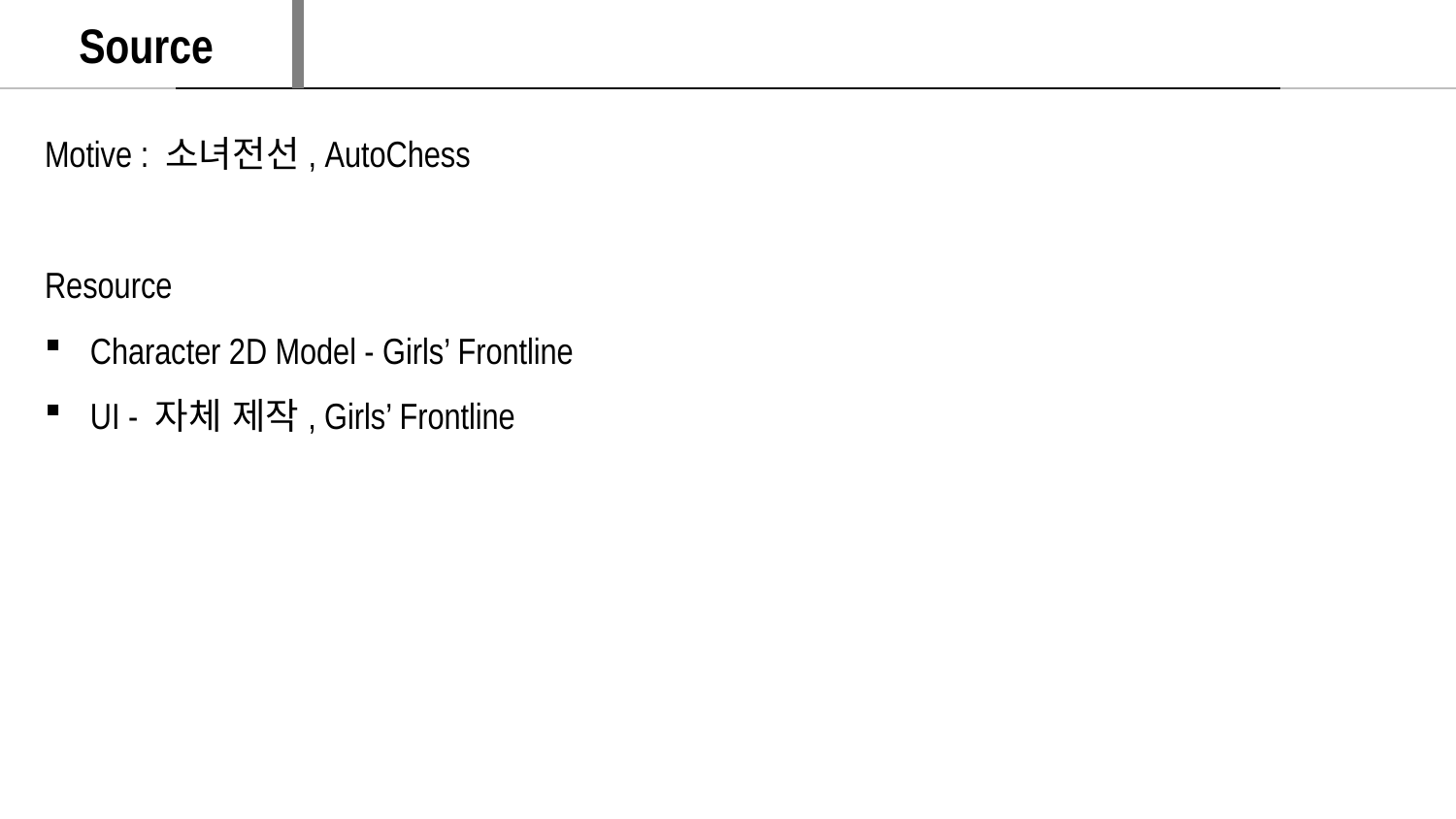

Source

Motive : 소녀전선, AutoChess

Resource
Character 2D Model - Girls’ Frontline
UI - 자체 제작, Girls’ Frontline